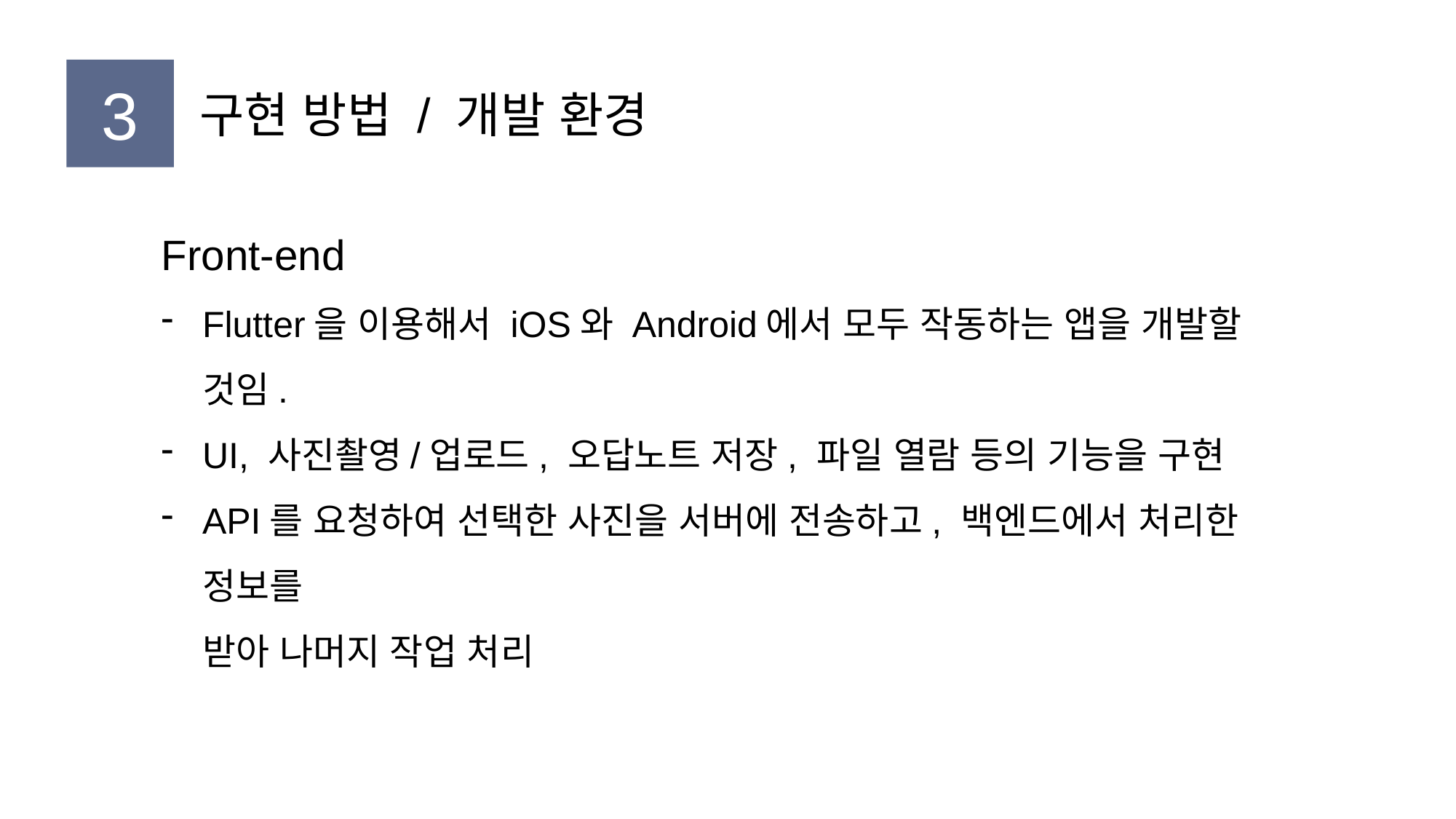

3
구현 방법 / 개발 환경
Front-end
Flutter을 이용해서 iOS와 Android에서 모두 작동하는 앱을 개발할 것임.
UI, 사진촬영/업로드, 오답노트 저장, 파일 열람 등의 기능을 구현
API를 요청하여 선택한 사진을 서버에 전송하고, 백엔드에서 처리한 정보를
받아 나머지 작업 처리